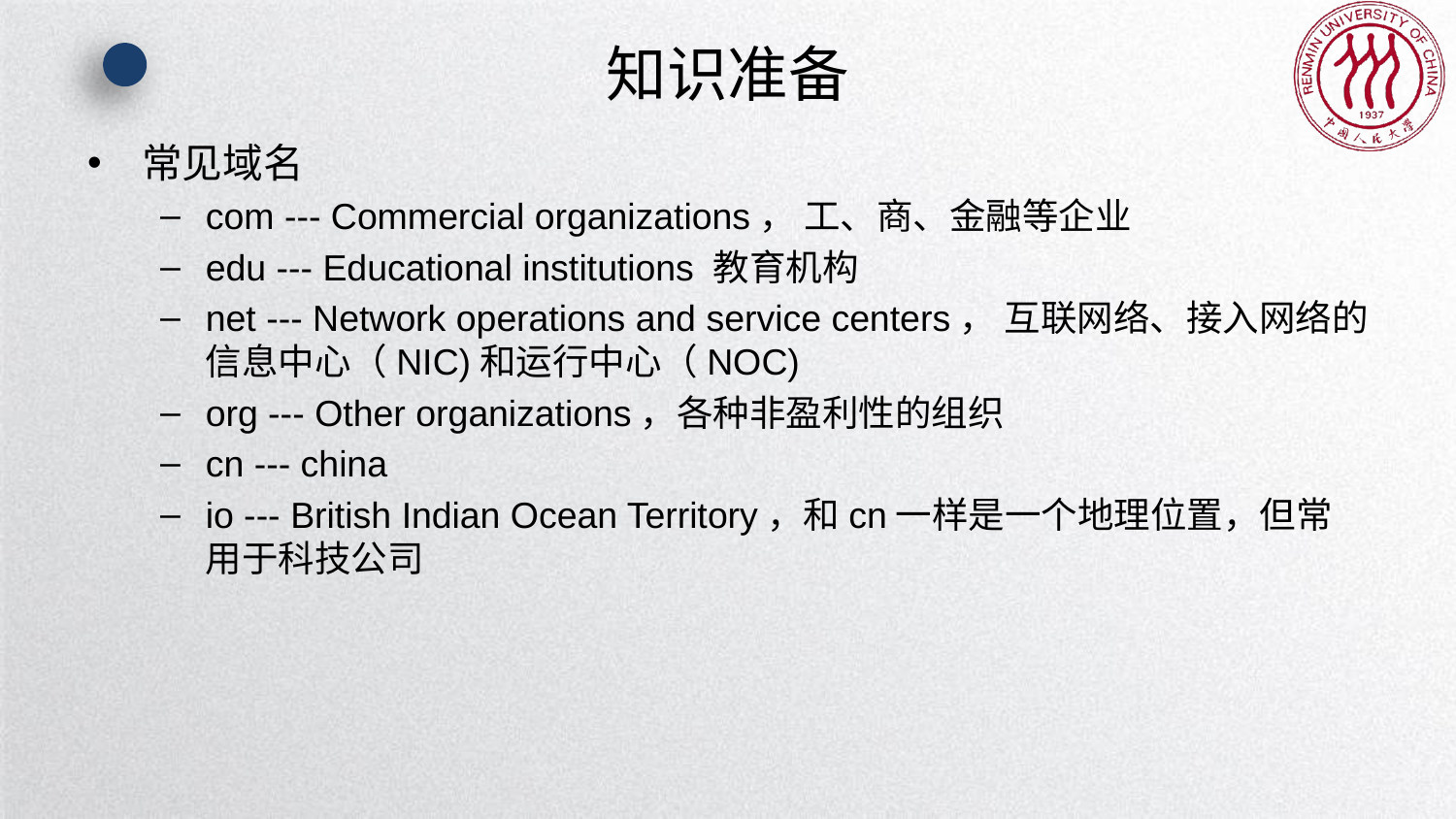

# 知识准备
常见域名
com --- Commercial organizations， 工、商、金融等企业
edu --- Educational institutions 教育机构
net --- Network operations and service centers， 互联网络、接入网络的信息中心（NIC)和运行中心（NOC)
org --- Other organizations，各种非盈利性的组织
cn --- china
io --- British Indian Ocean Territory，和cn一样是一个地理位置，但常用于科技公司